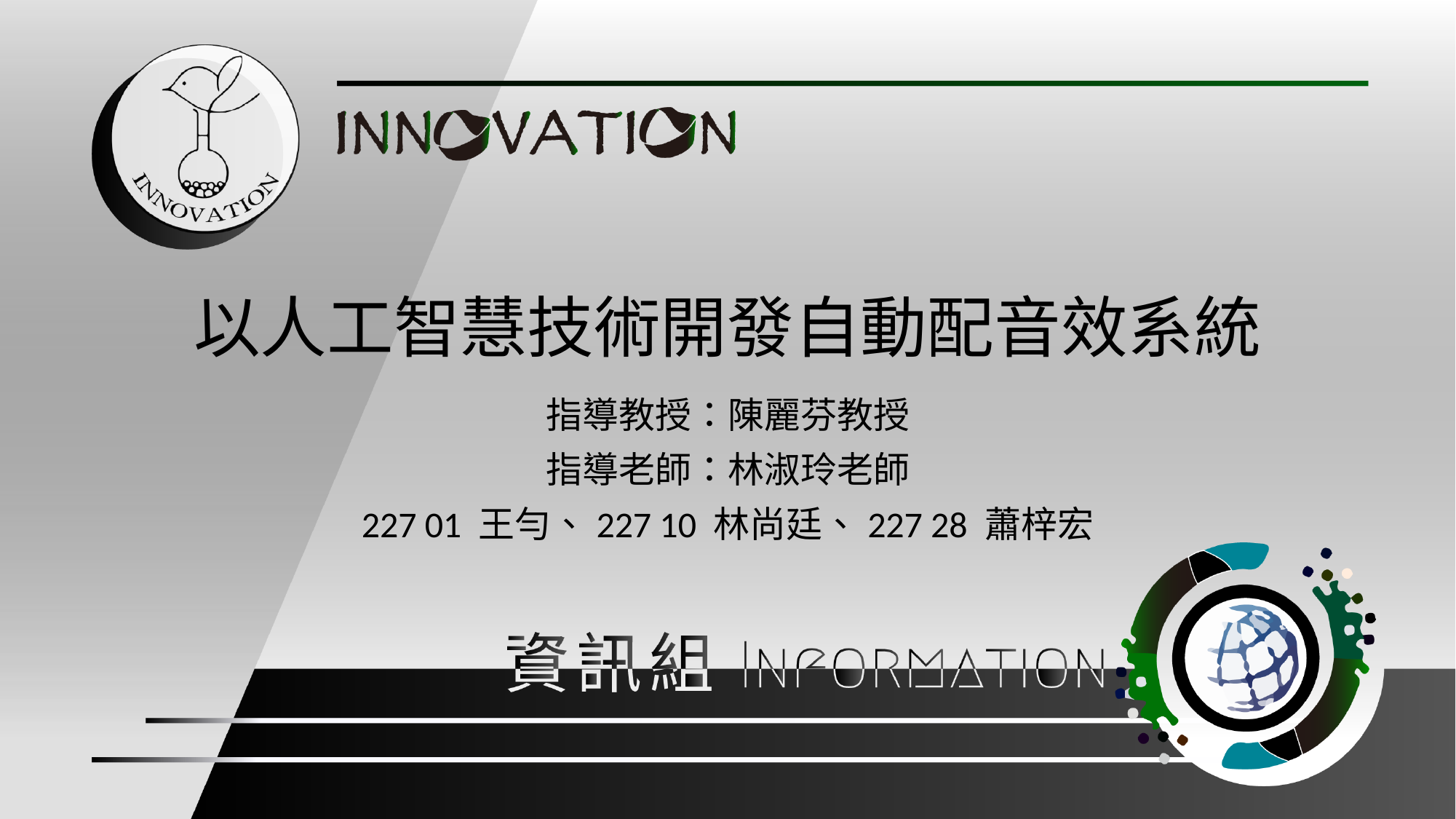

以人工智慧技術開發自動配音效系統
指導教授：陳麗芬教授
指導老師：林淑玲老師
227 01 王勻、227 10 林尚廷、227 28 蕭梓宏